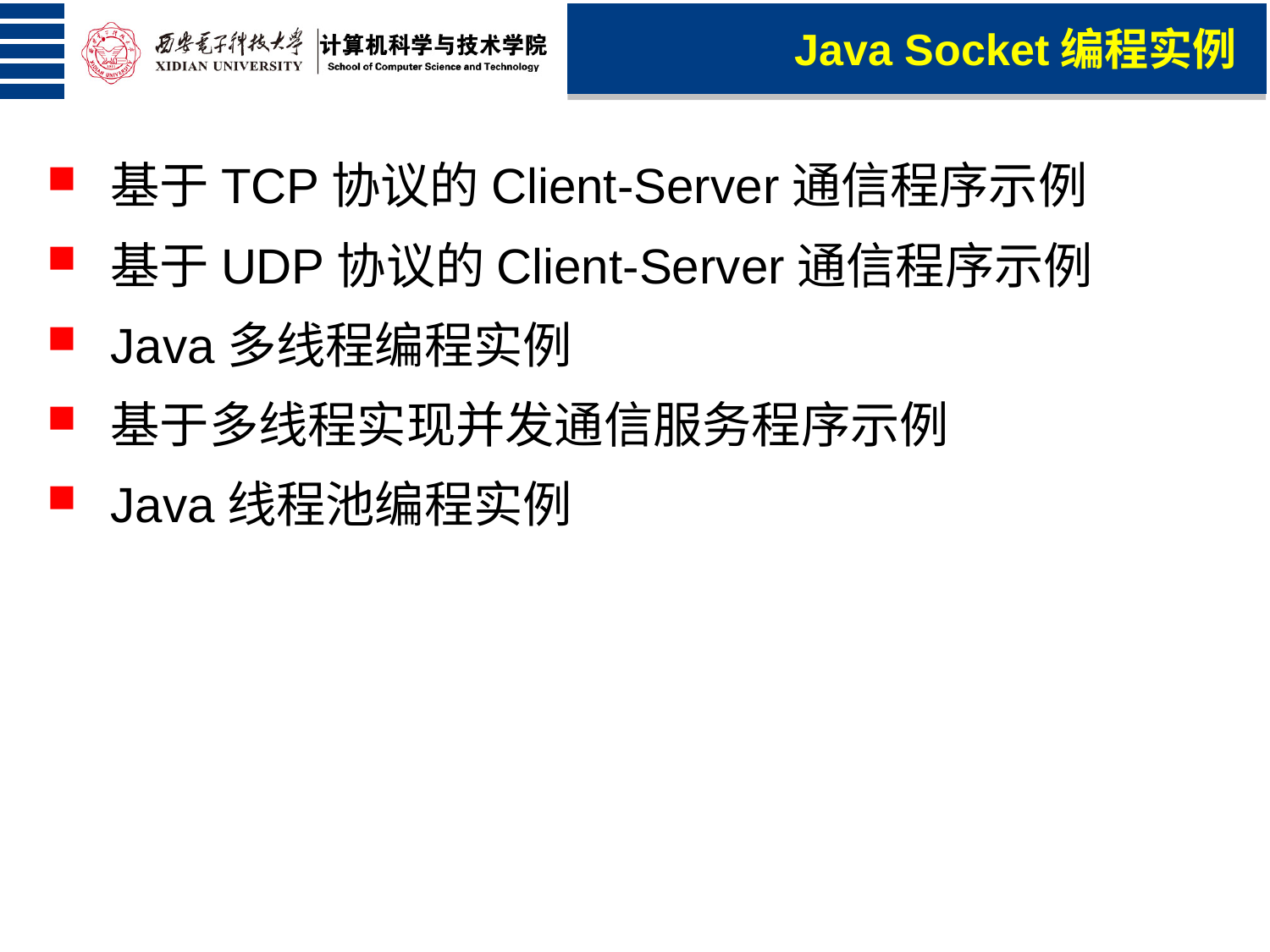

Java Socket编程实例
基于TCP协议的Client-Server通信程序示例
基于UDP协议的Client-Server通信程序示例
Java多线程编程实例
基于多线程实现并发通信服务程序示例
Java线程池编程实例